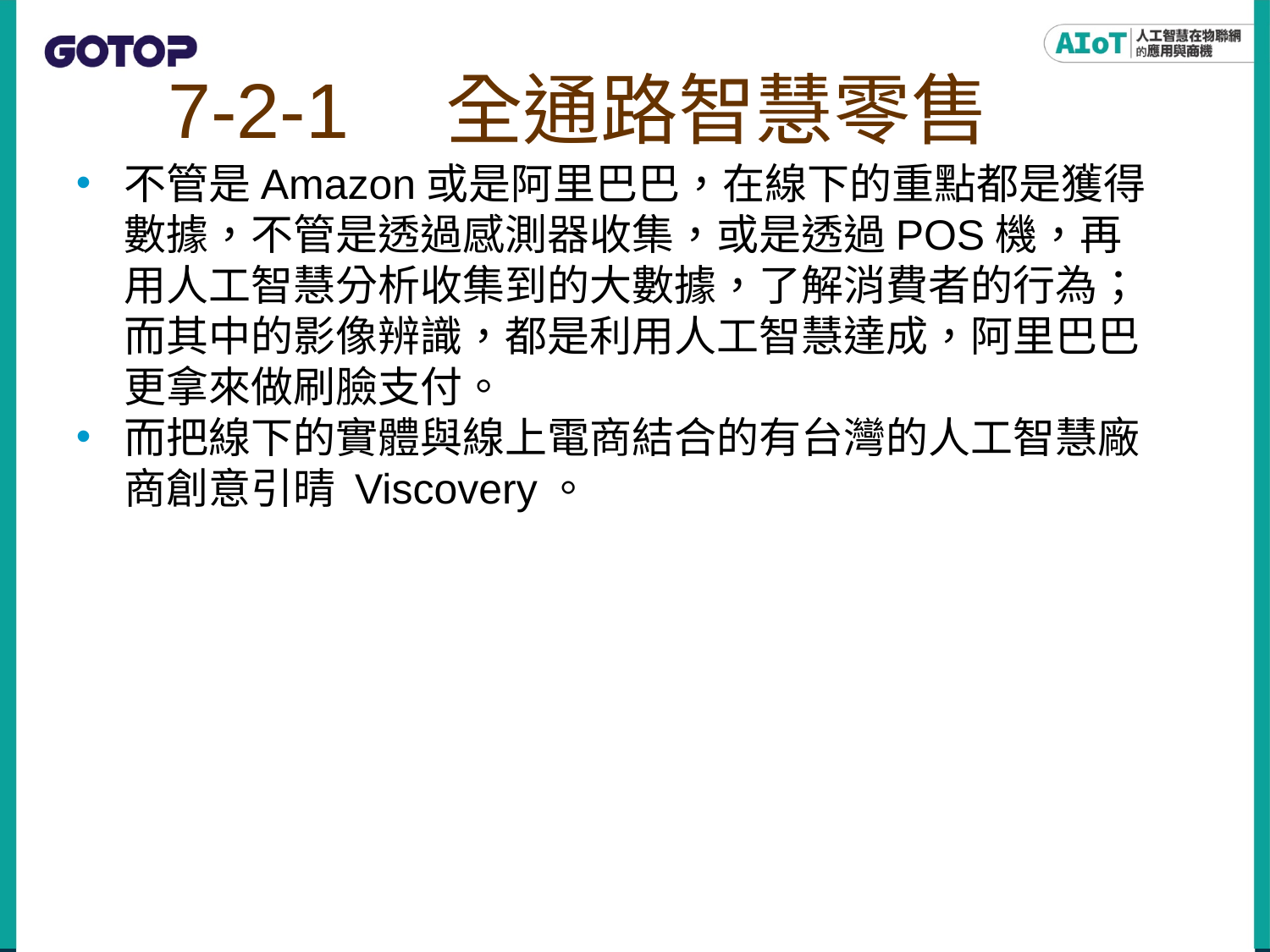

# 7-2-1　全通路智慧零售
不管是Amazon或是阿里巴巴，在線下的重點都是獲得數據，不管是透過感測器收集，或是透過POS機，再用人工智慧分析收集到的大數據，了解消費者的行為；而其中的影像辨識，都是利用人工智慧達成，阿里巴巴更拿來做刷臉支付。
而把線下的實體與線上電商結合的有台灣的人工智慧廠商創意引晴 Viscovery。